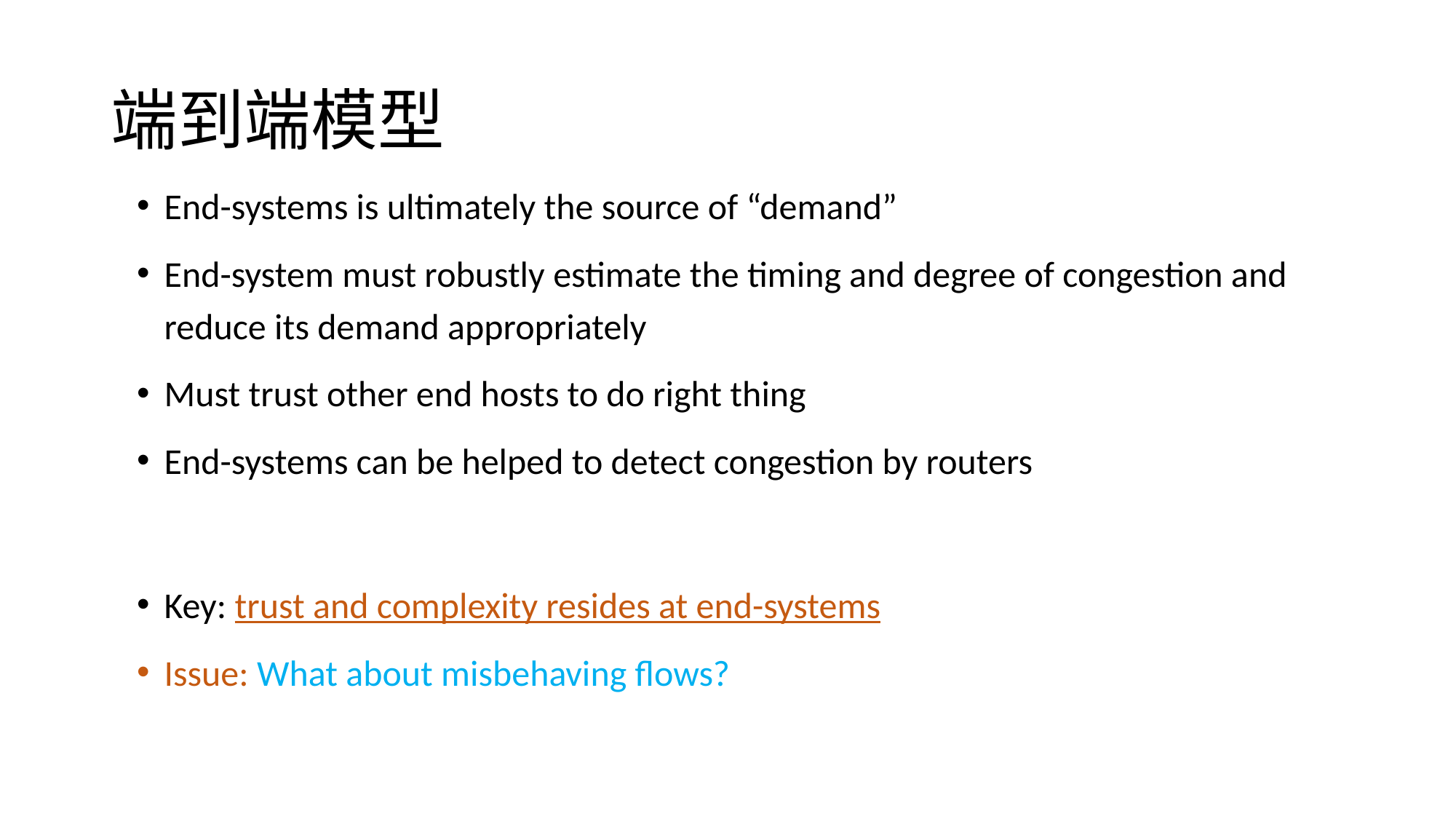

# 端到端模型
End-systems is ultimately the source of “demand”
End-system must robustly estimate the timing and degree of congestion and reduce its demand appropriately
Must trust other end hosts to do right thing
End-systems can be helped to detect congestion by routers

Key: trust and complexity resides at end-systems
Issue: What about misbehaving flows?
71